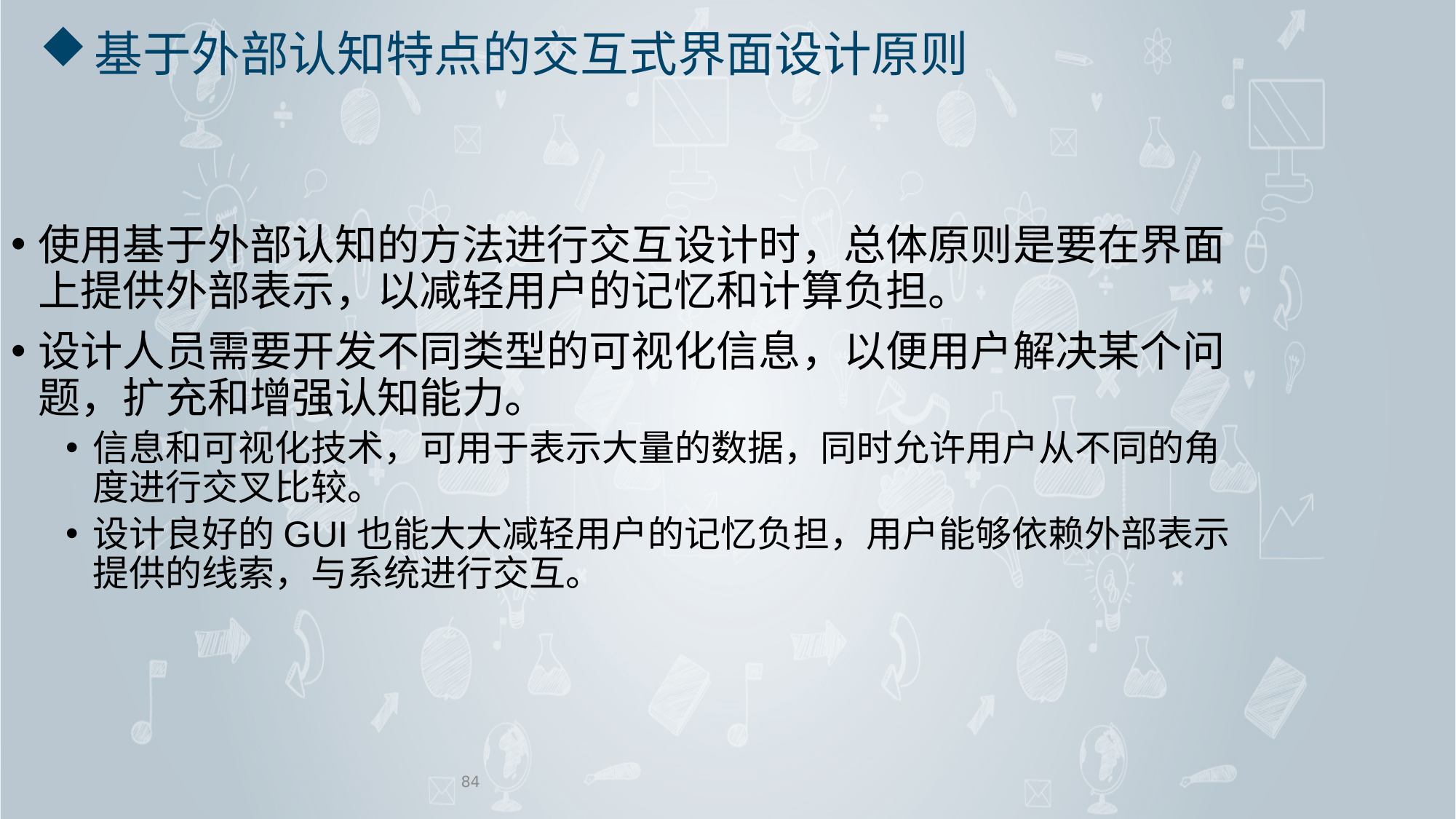

# 基于外部认知特点的交互式界面设计原则
使用基于外部认知的方法进行交互设计时，总体原则是要在界面上提供外部表示，以减轻用户的记忆和计算负担。
设计人员需要开发不同类型的可视化信息，以便用户解决某个问题，扩充和增强认知能力。
信息和可视化技术，可用于表示大量的数据，同时允许用户从不同的角度进行交叉比较。
设计良好的GUI也能大大减轻用户的记忆负担，用户能够依赖外部表示提供的线索，与系统进行交互。

84